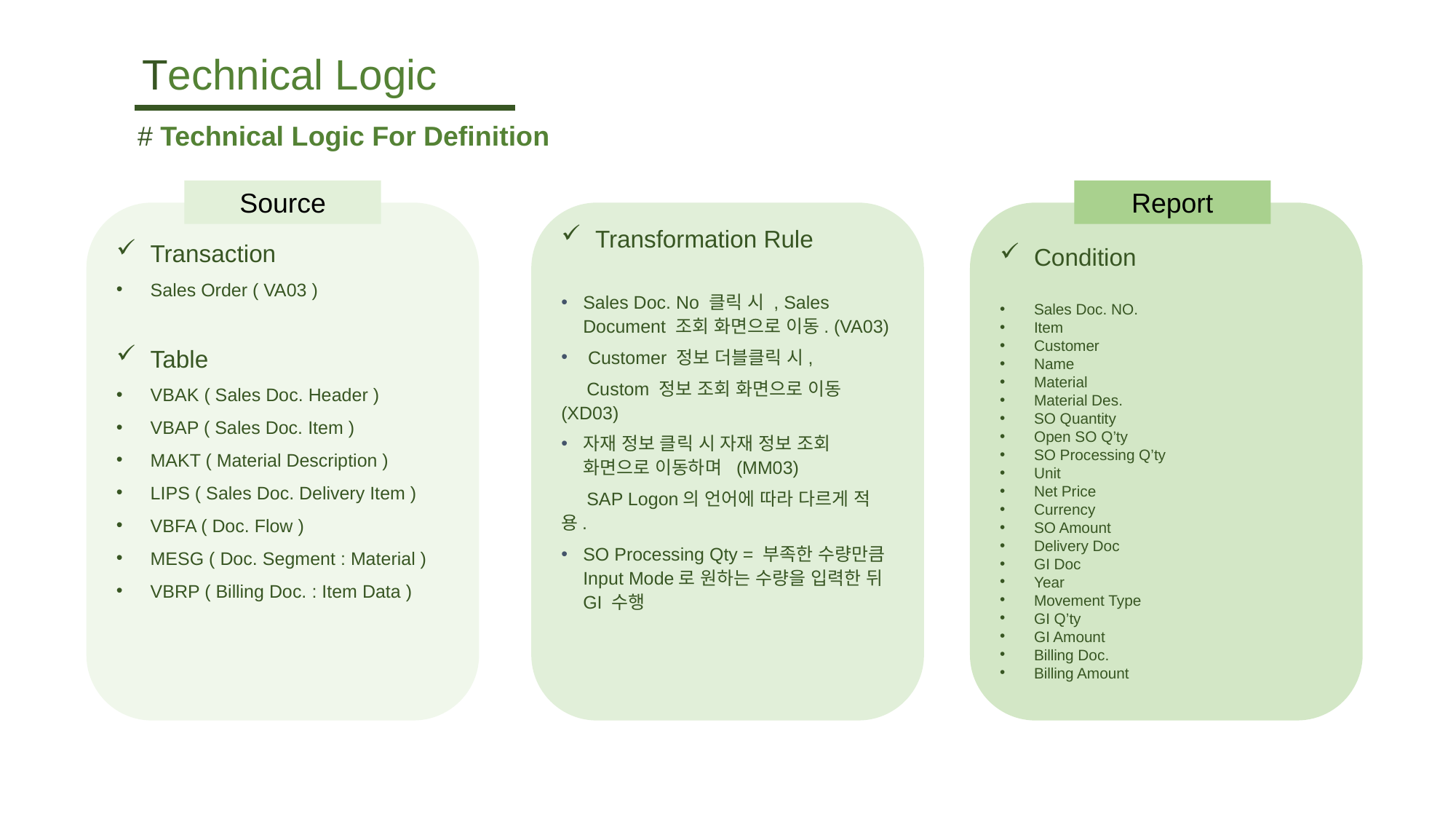

Technical Logic
# Technical Logic For Definition
Source
Report
Transaction
Sales Order ( VA03 )

Table
VBAK ( Sales Doc. Header )
VBAP ( Sales Doc. Item )
MAKT ( Material Description )
LIPS ( Sales Doc. Delivery Item )
VBFA ( Doc. Flow )
MESG ( Doc. Segment : Material )
VBRP ( Billing Doc. : Item Data )

Transformation Rule

Sales Doc. No 클릭 시 , Sales Document 조회 화면으로 이동. (VA03)
 Customer 정보 더블클릭 시,
     Custom 정보 조회 화면으로 이동 (XD03)
자재 정보 클릭 시 자재 정보 조회 화면으로 이동하며  (MM03)
     SAP Logon의 언어에 따라 다르게 적용.
SO Processing Qty = 부족한 수량만큼 Input Mode로 원하는 수량을 입력한 뒤 GI 수행

Condition

Sales Doc. NO.
Item
Customer
Name
Material
Material Des.
SO Quantity
Open SO Q’ty
SO Processing Q’ty
Unit
Net Price
Currency
SO Amount
Delivery Doc
GI Doc
Year
Movement Type
GI Q’ty
GI Amount
Billing Doc.
Billing Amount